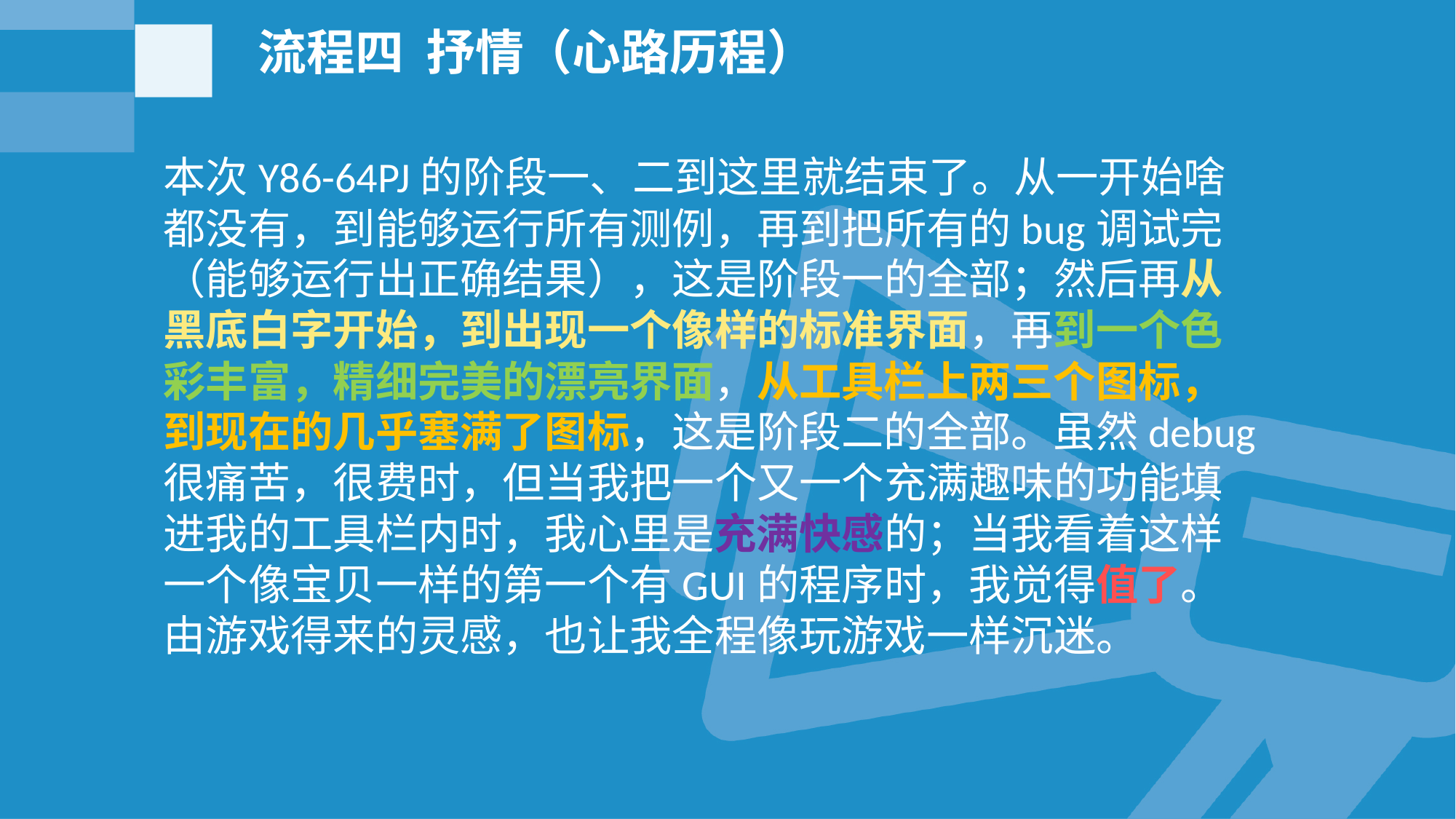

# 流程四  抒情（心路历程）
本次Y86-64PJ的阶段一、二到这里就结束了。从一开始啥都没有，到能够运行所有测例，再到把所有的bug调试完（能够运行出正确结果），这是阶段一的全部；然后再从黑底白字开始，到出现一个像样的标准界面，再到一个色彩丰富，精细完美的漂亮界面，从工具栏上两三个图标，到现在的几乎塞满了图标，这是阶段二的全部。虽然debug很痛苦，很费时，但当我把一个又一个充满趣味的功能填进我的工具栏内时，我心里是充满快感的；当我看着这样一个像宝贝一样的第一个有GUI的程序时，我觉得值了。由游戏得来的灵感，也让我全程像玩游戏一样沉迷。